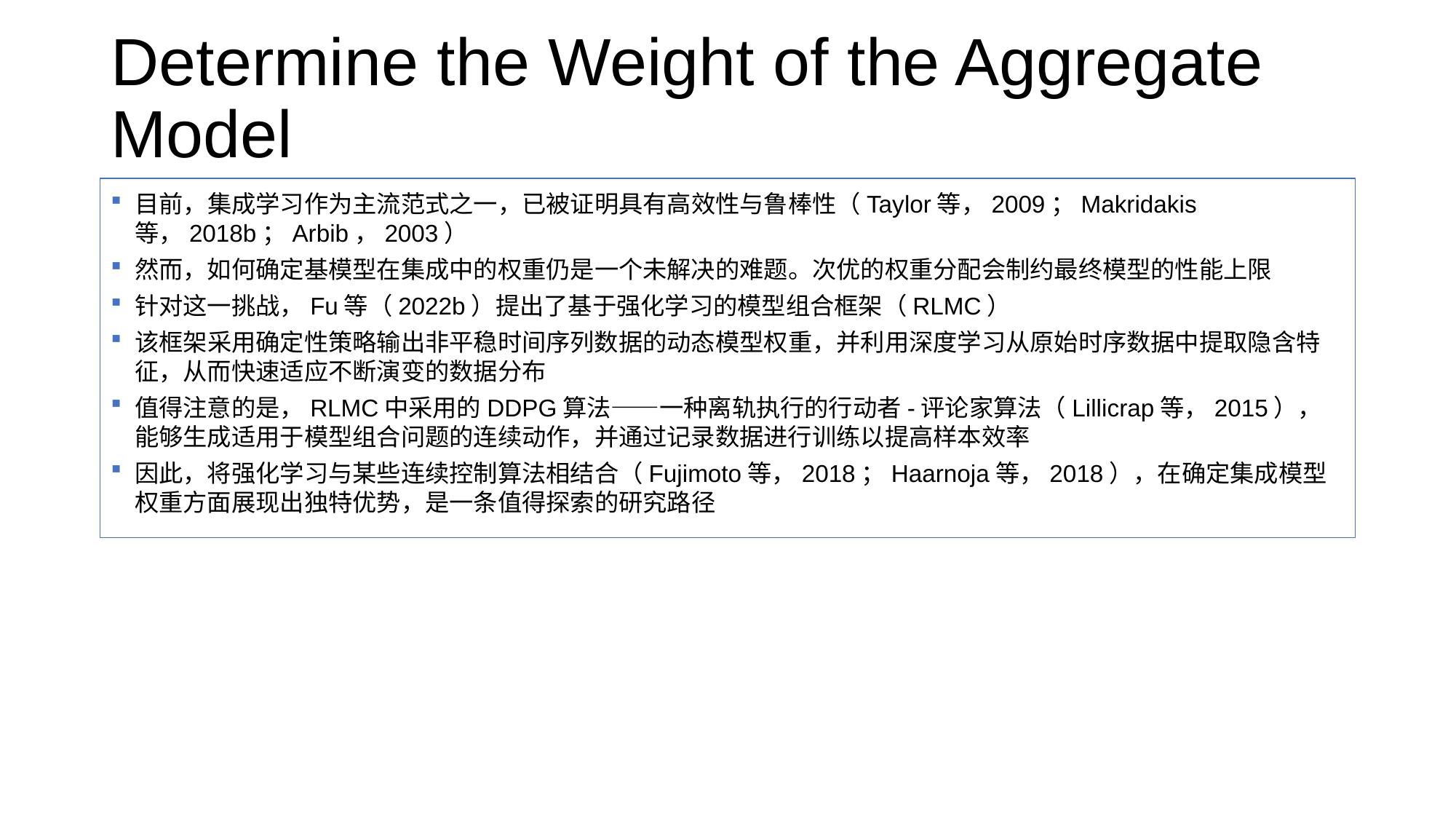

# Determine the Weight of the Aggregate Model
目前，集成学习作为主流范式之一，已被证明具有高效性与鲁棒性（Taylor等，2009；Makridakis等，2018b；Arbib，2003）
然而，如何确定基模型在集成中的权重仍是一个未解决的难题。次优的权重分配会制约最终模型的性能上限
针对这一挑战，Fu等（2022b）提出了基于强化学习的模型组合框架（RLMC）
该框架采用确定性策略输出非平稳时间序列数据的动态模型权重，并利用深度学习从原始时序数据中提取隐含特征，从而快速适应不断演变的数据分布
值得注意的是，RLMC中采用的DDPG算法——一种离轨执行的行动者-评论家算法（Lillicrap等，2015），能够生成适用于模型组合问题的连续动作，并通过记录数据进行训练以提高样本效率
因此，将强化学习与某些连续控制算法相结合（Fujimoto等，2018；Haarnoja等，2018），在确定集成模型权重方面展现出独特优势，是一条值得探索的研究路径